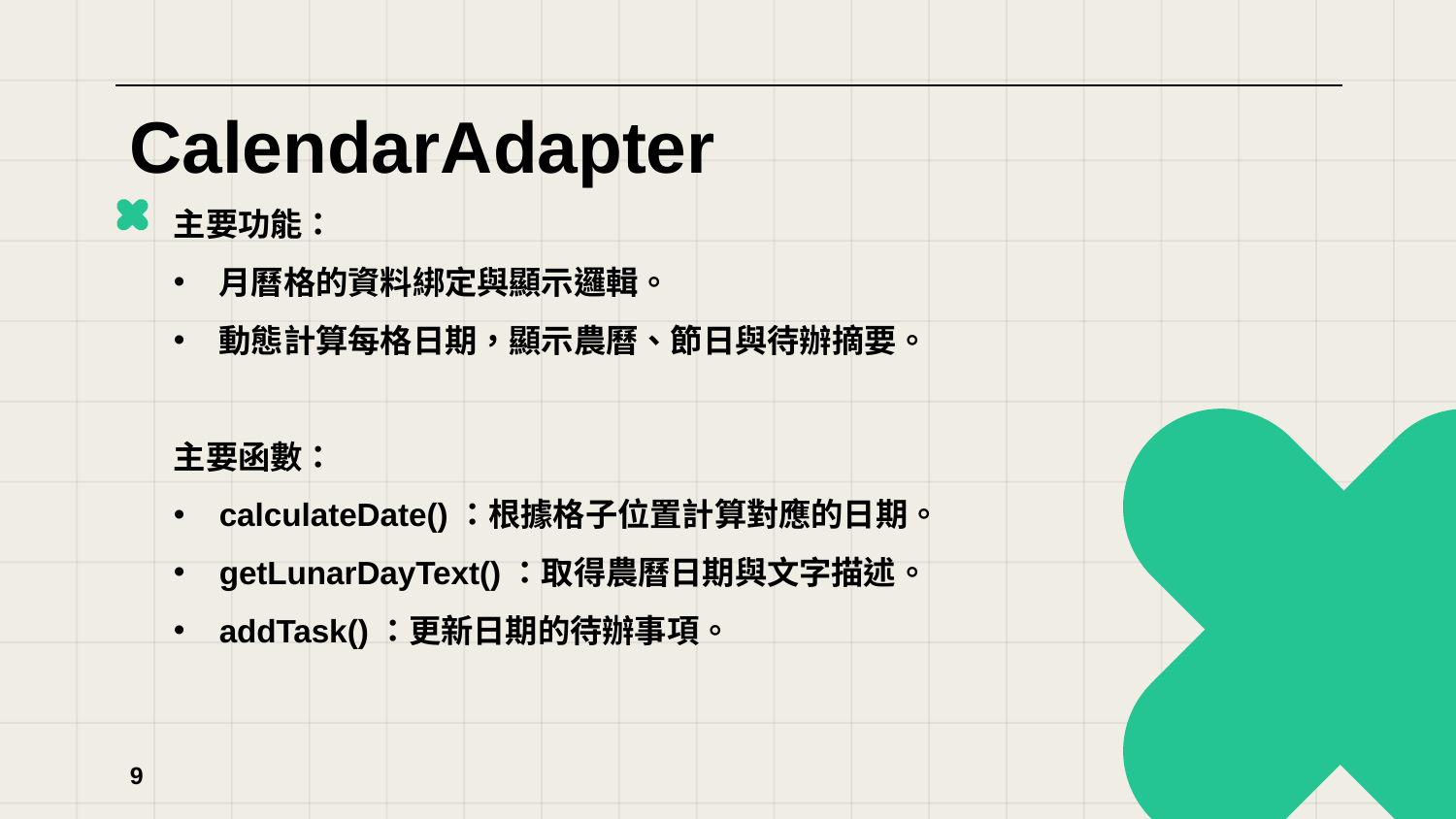

# CalendarAdapter
主要功能：
月曆格的資料綁定與顯示邏輯。
動態計算每格日期，顯示農曆、節日與待辦摘要。

主要函數：
calculateDate()：根據格子位置計算對應的日期。
getLunarDayText()：取得農曆日期與文字描述。
addTask()：更新日期的待辦事項。

9